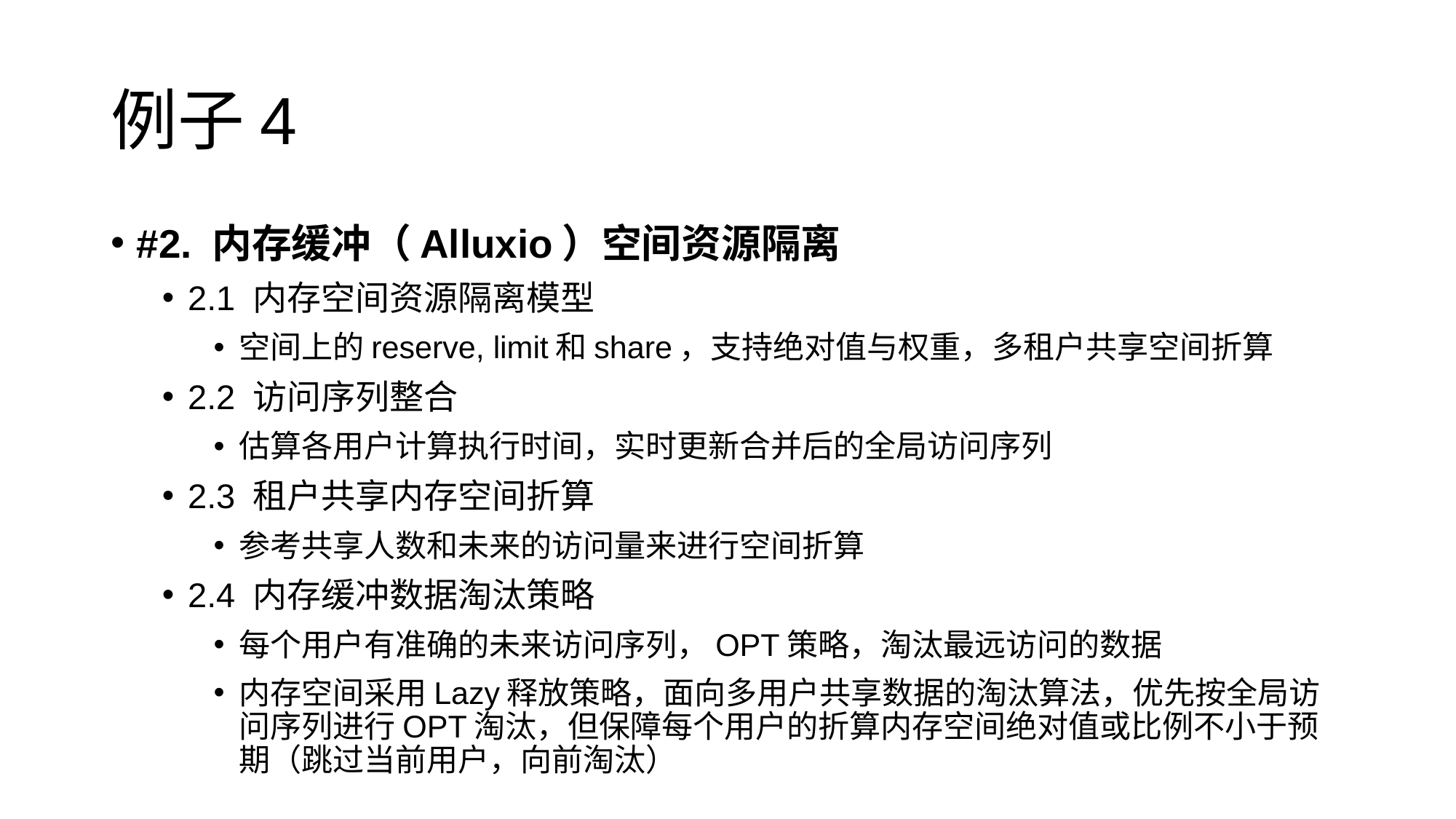

# 例子4
#2. 内存缓冲（Alluxio）空间资源隔离
2.1 内存空间资源隔离模型
空间上的reserve, limit和share，支持绝对值与权重，多租户共享空间折算
2.2 访问序列整合
估算各用户计算执行时间，实时更新合并后的全局访问序列
2.3 租户共享内存空间折算
参考共享人数和未来的访问量来进行空间折算
2.4 内存缓冲数据淘汰策略
每个用户有准确的未来访问序列，OPT策略，淘汰最远访问的数据
内存空间采用Lazy释放策略，面向多用户共享数据的淘汰算法，优先按全局访问序列进行OPT淘汰，但保障每个用户的折算内存空间绝对值或比例不小于预期（跳过当前用户，向前淘汰）